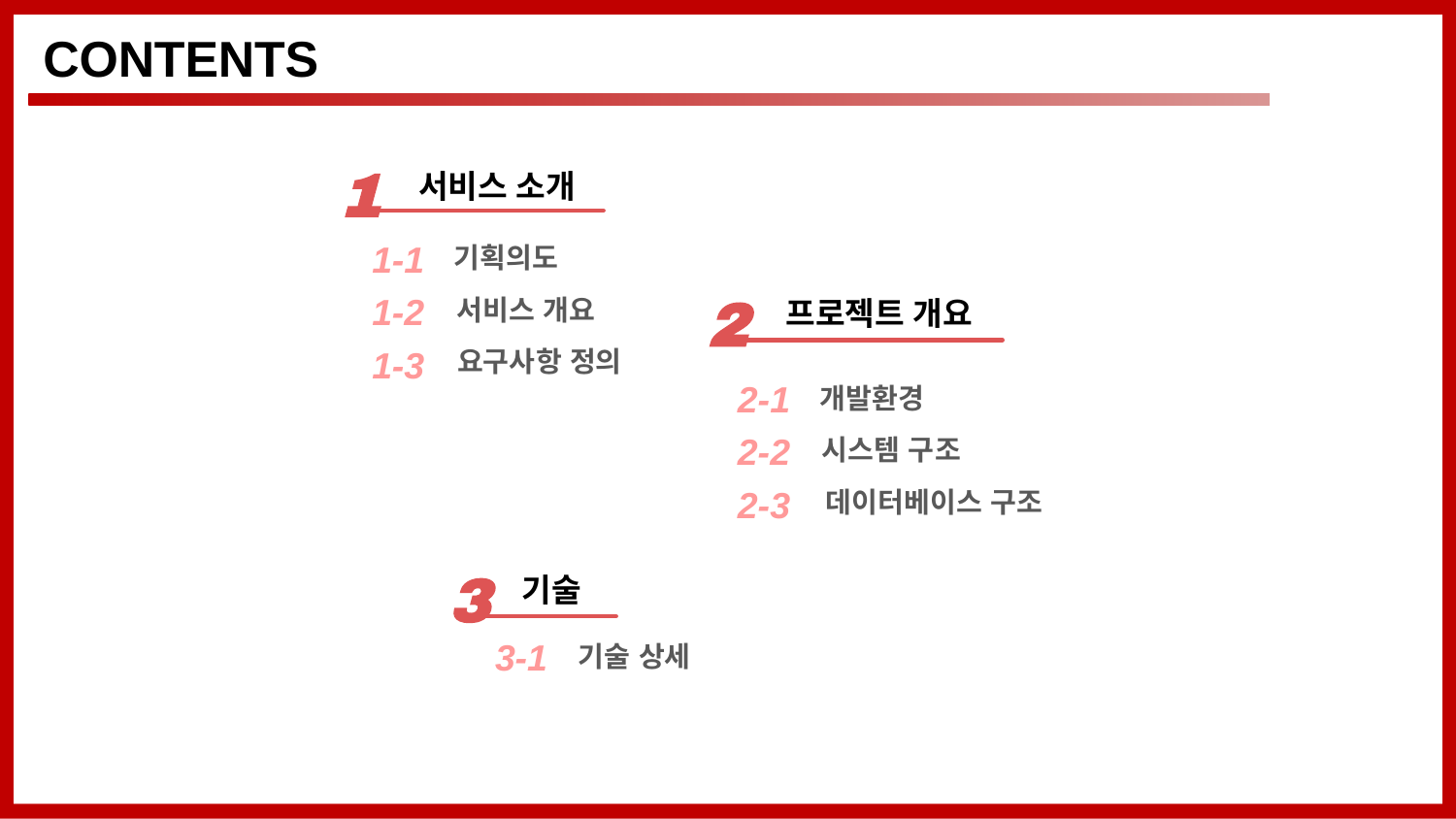

# CONTENTS
1
서비스 소개
1-1
1-2
1-3
기획의도
서비스 개요
요구사항 정의
2
프로젝트 개요
2-1
2-2
2-3
개발환경
시스템 구조
데이터베이스 구조
3
기술
3-1
기술 상세